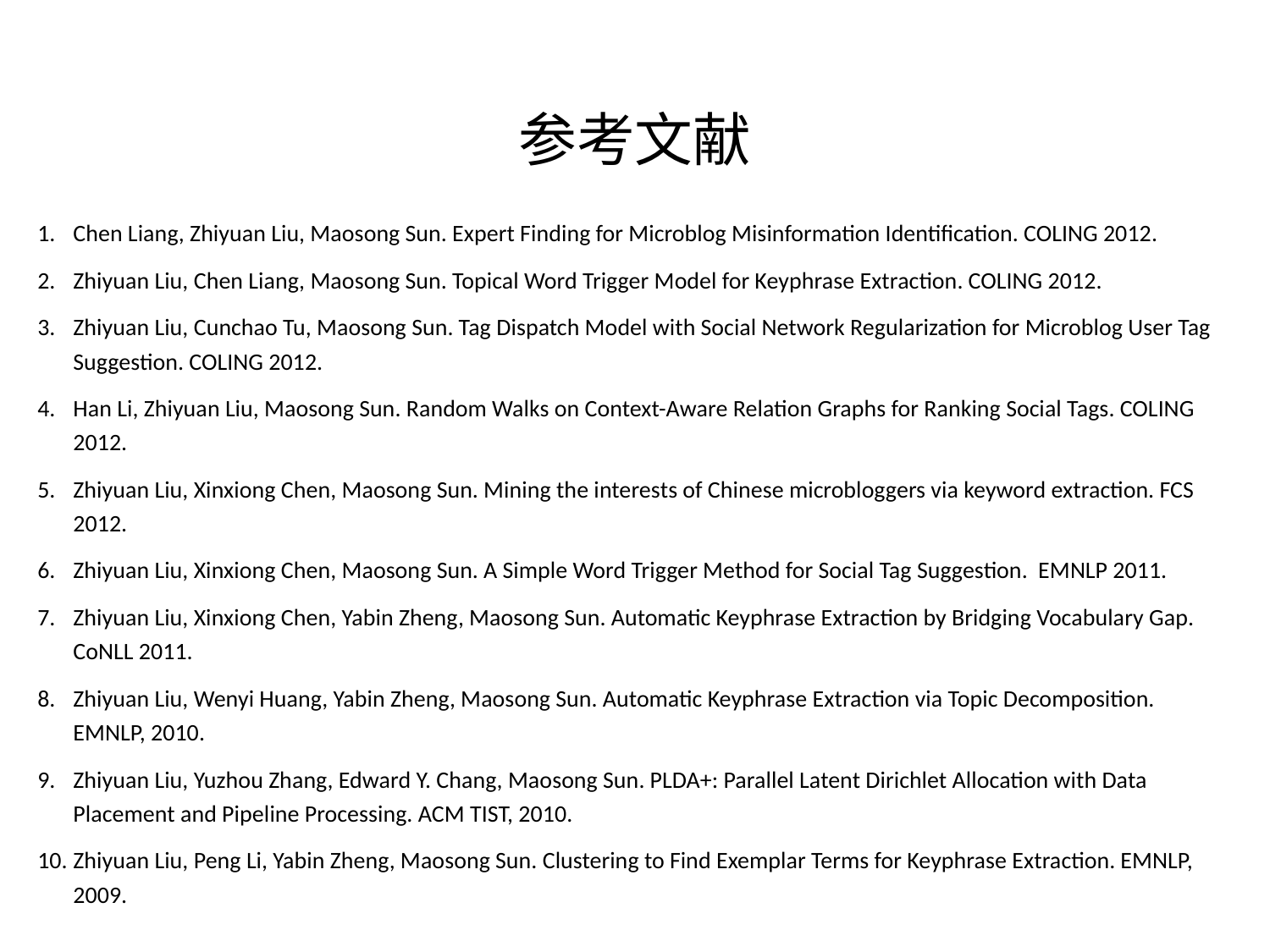

# 参考文献
Chen Liang, Zhiyuan Liu, Maosong Sun. Expert Finding for Microblog Misinformation Identification. COLING 2012.
Zhiyuan Liu, Chen Liang, Maosong Sun. Topical Word Trigger Model for Keyphrase Extraction. COLING 2012.
Zhiyuan Liu, Cunchao Tu, Maosong Sun. Tag Dispatch Model with Social Network Regularization for Microblog User Tag Suggestion. COLING 2012.
Han Li, Zhiyuan Liu, Maosong Sun. Random Walks on Context-Aware Relation Graphs for Ranking Social Tags. COLING 2012.
Zhiyuan Liu, Xinxiong Chen, Maosong Sun. Mining the interests of Chinese microbloggers via keyword extraction. FCS 2012.
Zhiyuan Liu, Xinxiong Chen, Maosong Sun. A Simple Word Trigger Method for Social Tag Suggestion.  EMNLP 2011.
Zhiyuan Liu, Xinxiong Chen, Yabin Zheng, Maosong Sun. Automatic Keyphrase Extraction by Bridging Vocabulary Gap. CoNLL 2011.
Zhiyuan Liu, Wenyi Huang, Yabin Zheng, Maosong Sun. Automatic Keyphrase Extraction via Topic Decomposition. EMNLP, 2010.
Zhiyuan Liu, Yuzhou Zhang, Edward Y. Chang, Maosong Sun. PLDA+: Parallel Latent Dirichlet Allocation with Data Placement and Pipeline Processing. ACM TIST, 2010.
Zhiyuan Liu, Peng Li, Yabin Zheng, Maosong Sun. Clustering to Find Exemplar Terms for Keyphrase Extraction. EMNLP, 2009.